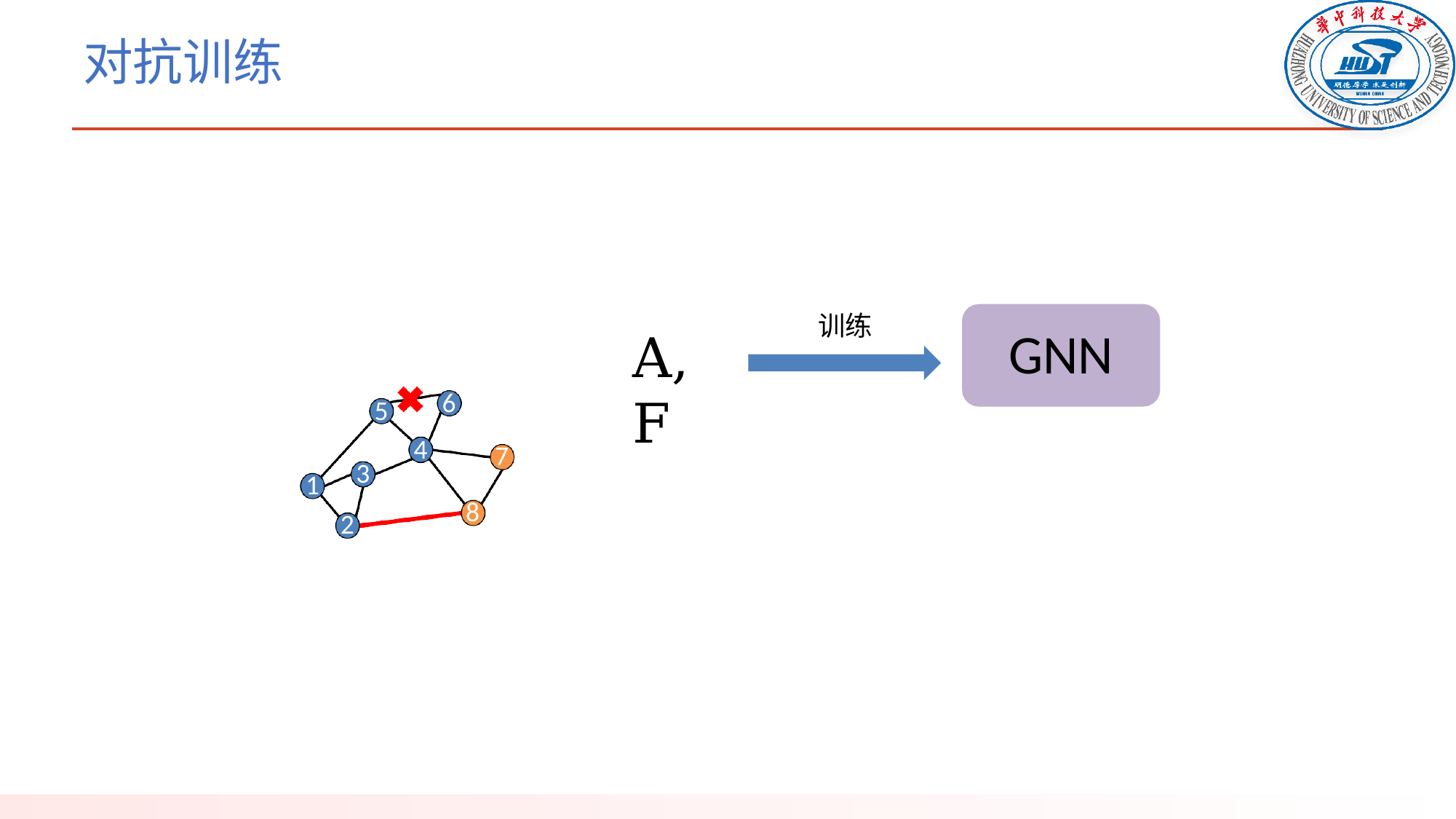

# 对抗训练

训练
GNN
A, F

6

5
4
7
3
1
8
2